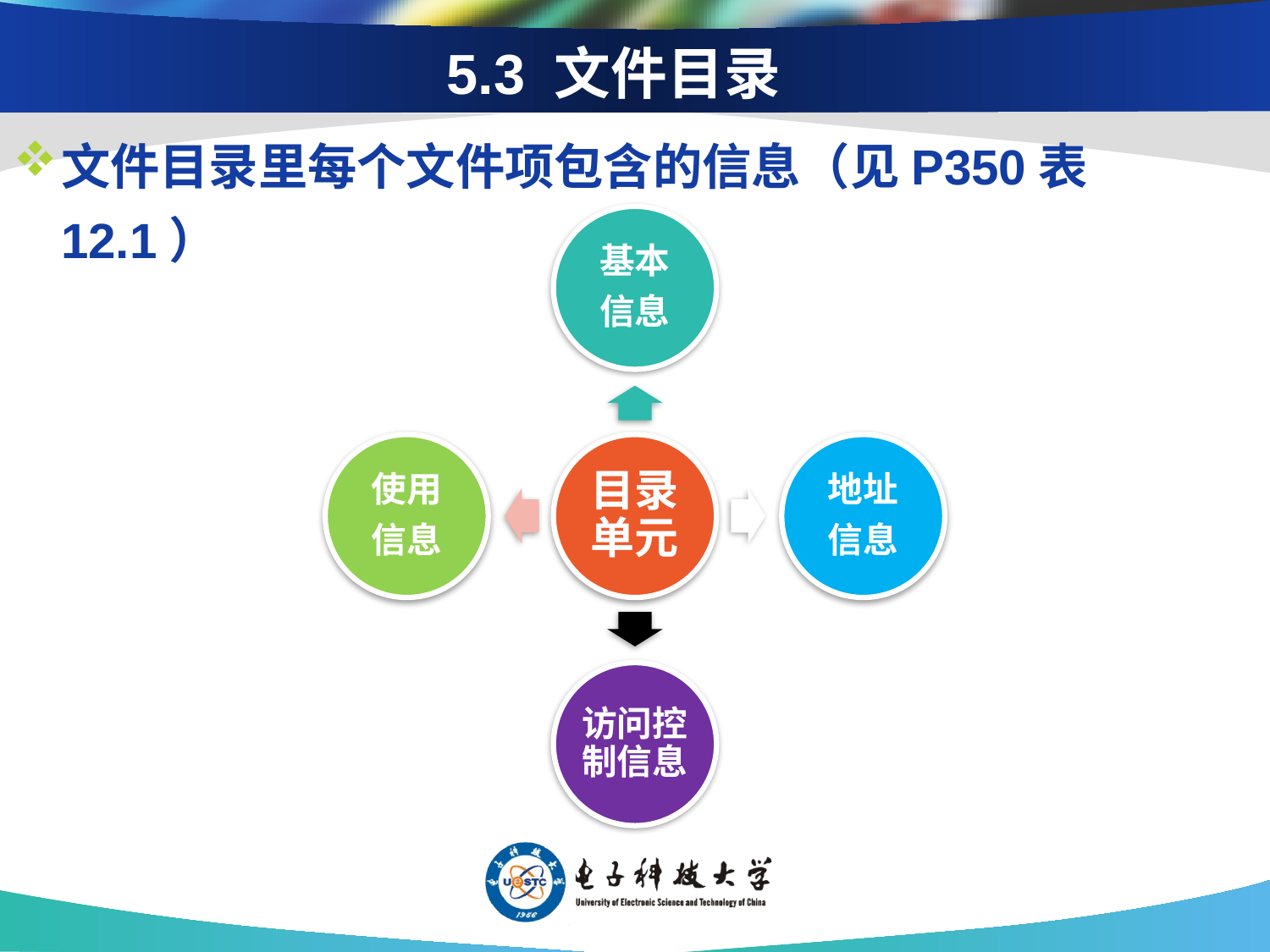

5.3 文件目录
文件目录里每个文件项包含的信息（见P350表12.1）
目录单元

基本
信息

地址
信息

访问控制信息

使用
信息